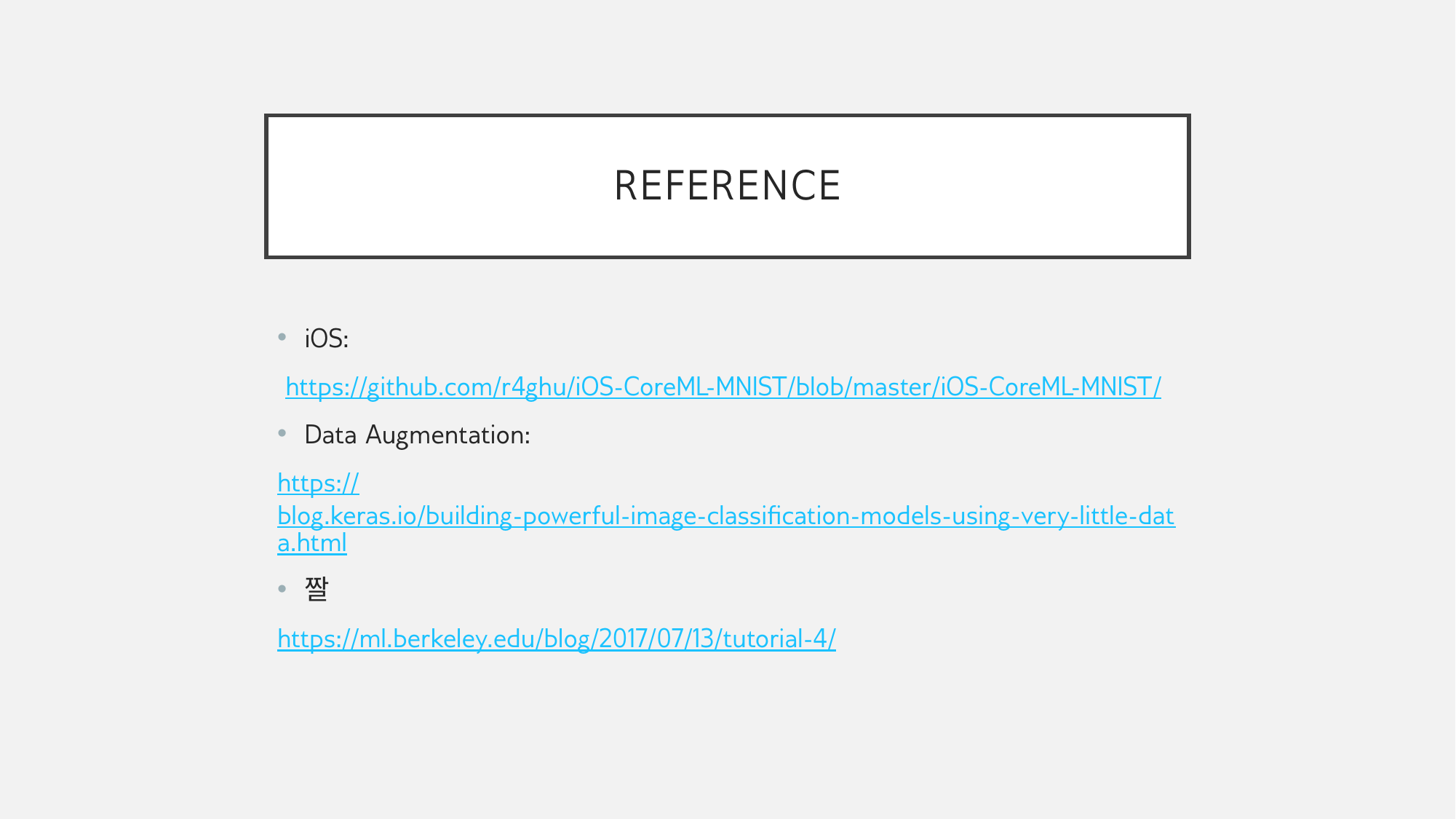

# Reference
iOS:
 https://github.com/r4ghu/iOS-CoreML-MNIST/blob/master/iOS-CoreML-MNIST/
Data Augmentation:
https://blog.keras.io/building-powerful-image-classification-models-using-very-little-data.html
짤
https://ml.berkeley.edu/blog/2017/07/13/tutorial-4/